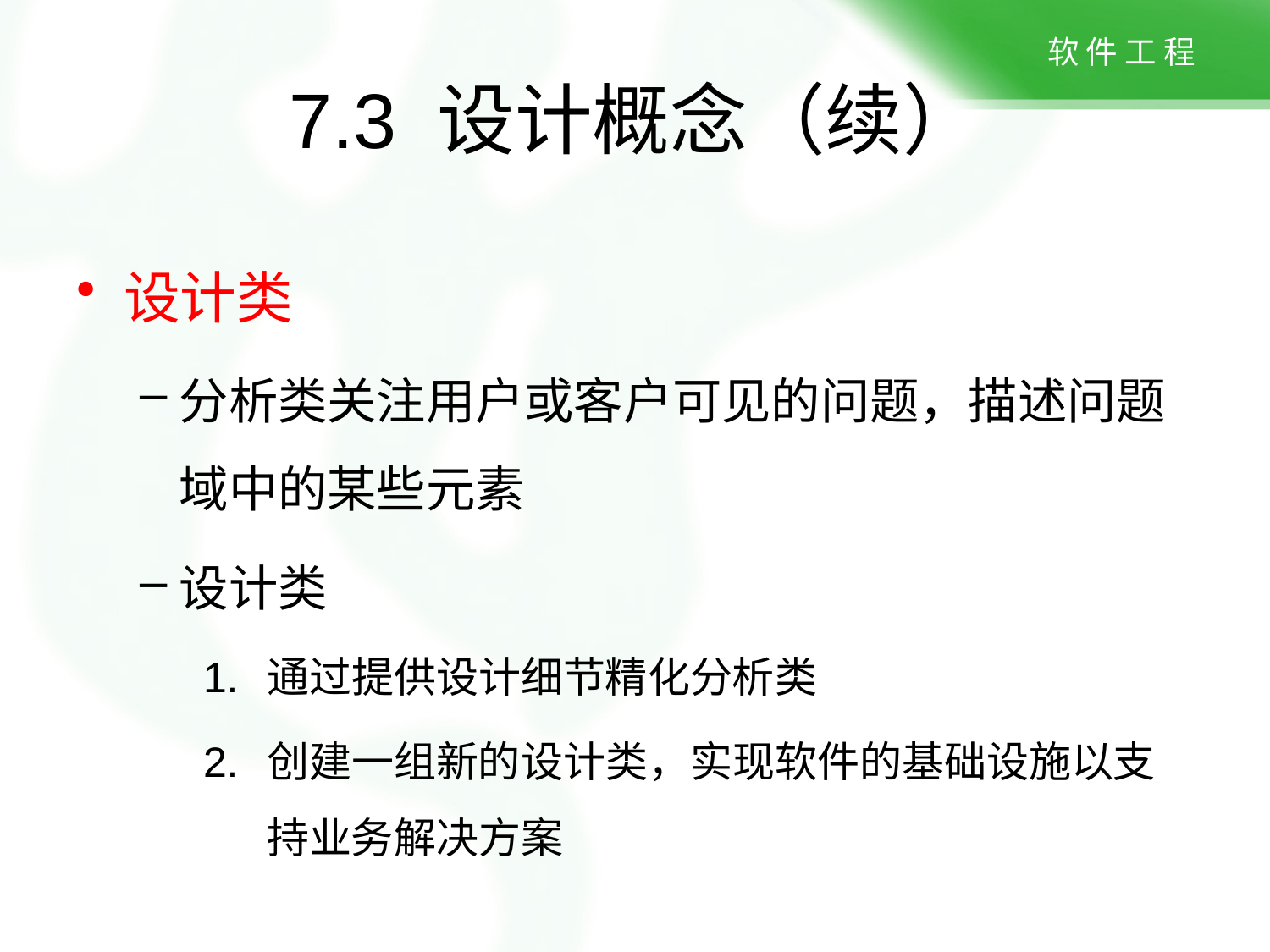

7.3 设计概念（续）
设计类
分析类关注用户或客户可见的问题，描述问题域中的某些元素
设计类
通过提供设计细节精化分析类
创建一组新的设计类，实现软件的基础设施以支持业务解决方案